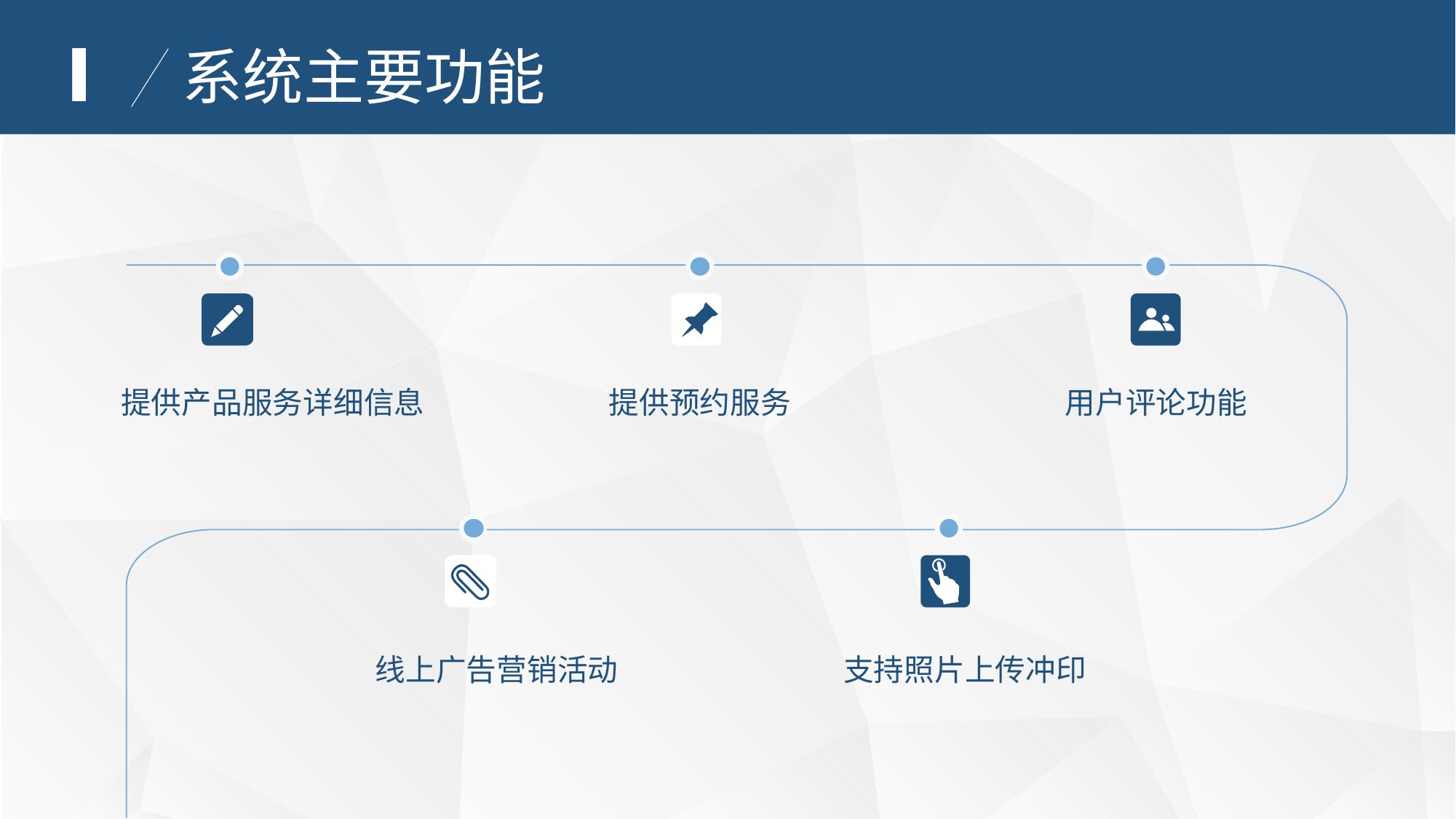

Ⅰ
系统主要功能

提供产品服务详细信息
提供预约服务
用户评论功能

线上广告营销活动
支持照片上传冲印